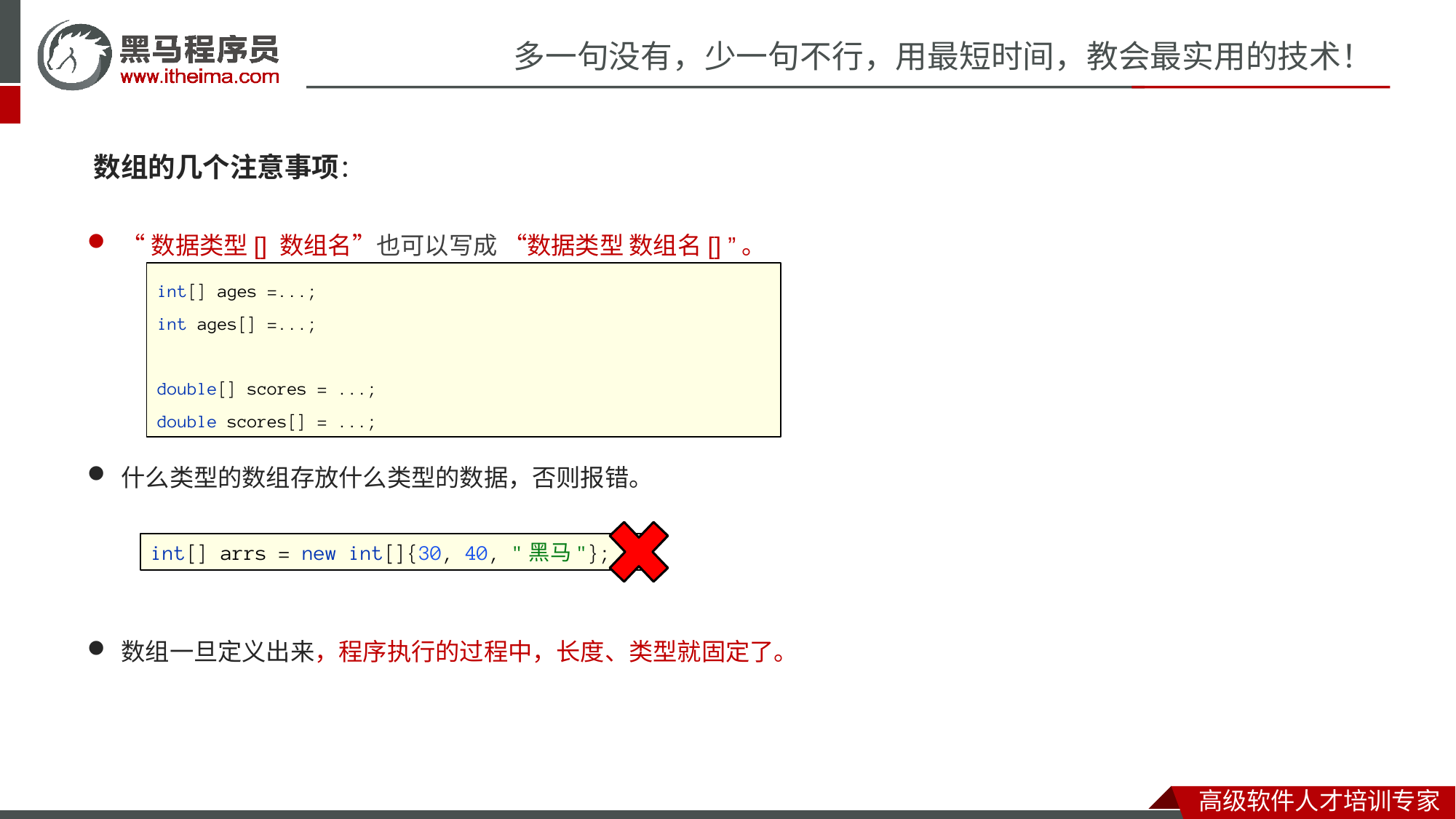

数组的几个注意事项：
“数据类型[] 数组名”也可以写成 “数据类型 数组名[] ”。

什么类型的数组存放什么类型的数据，否则报错。

数组一旦定义出来，程序执行的过程中，长度、类型就固定了。

int[] ages =...;
int ages[] =...;

double[] scores = ...;
double scores[] = ...;

int[] arrs = new int[]{30, 40, "黑马"};